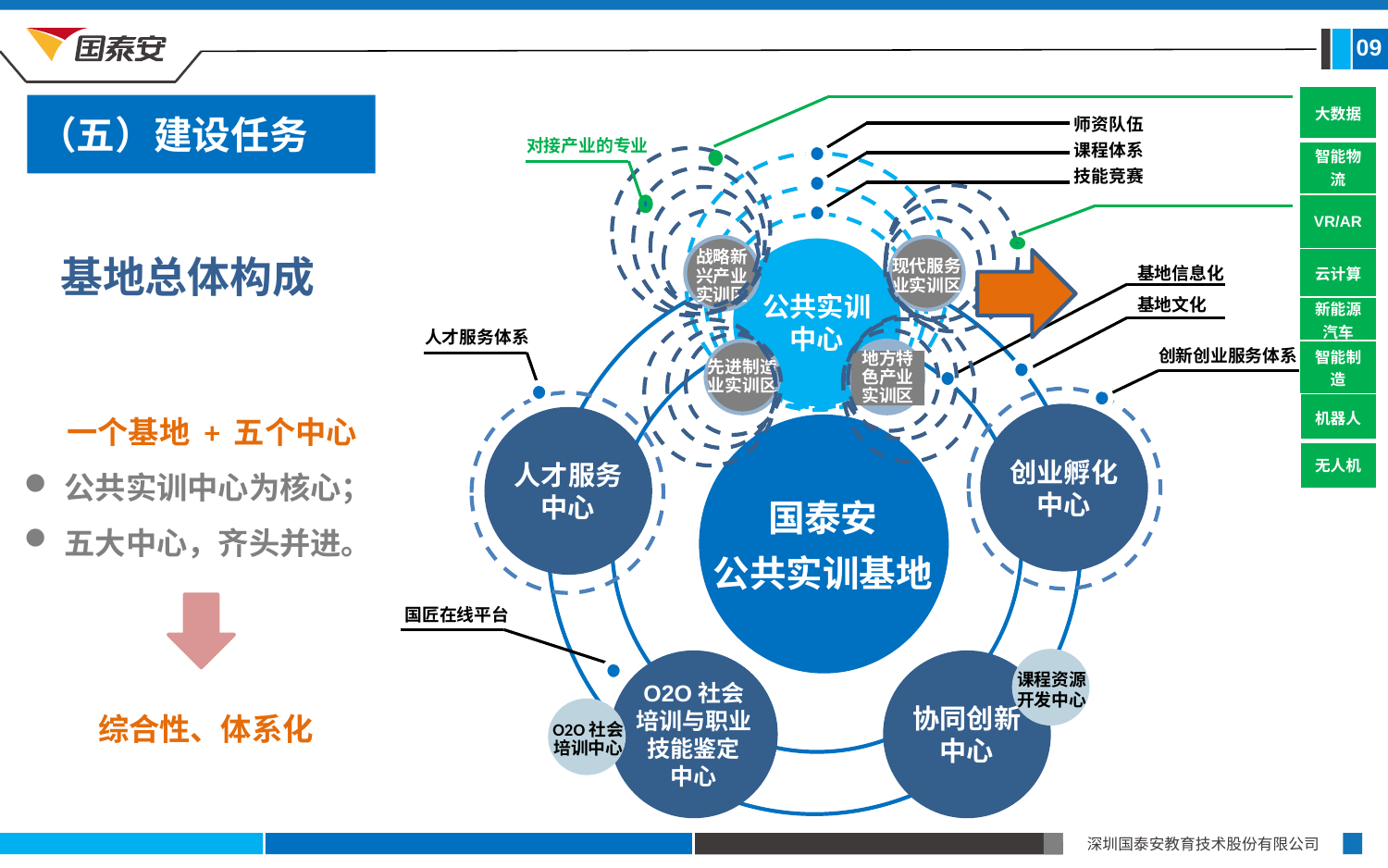

09
| 大数据 |
| --- |
| 智能物流 |
| VR/AR |
| 云计算 |
| 新能源汽车 |
| 智能制造 |
（五）建设任务

师资队伍
课程体系
技能竞赛

对接产业的专业

公共实训中心

基地信息化
基地文化
基地总体构成
战略新
兴产业
实训区
现代服务业实训区

人才服务体系

创新创业服务体系
先进制造业实训区
地方特
色产业
实训区

| 机器人 |
| --- |
| 无人机 |
一个基地 + 五个中心
公共实训中心为核心；
五大中心，齐头并进。
创业孵化
中心
人才服务
中心

国泰安
公共实训基地

国匠在线平台

O2O社会培训与职业技能鉴定
中心
协同创新
中心
课程资源开发中心
综合性、体系化

O2O社会培训中心